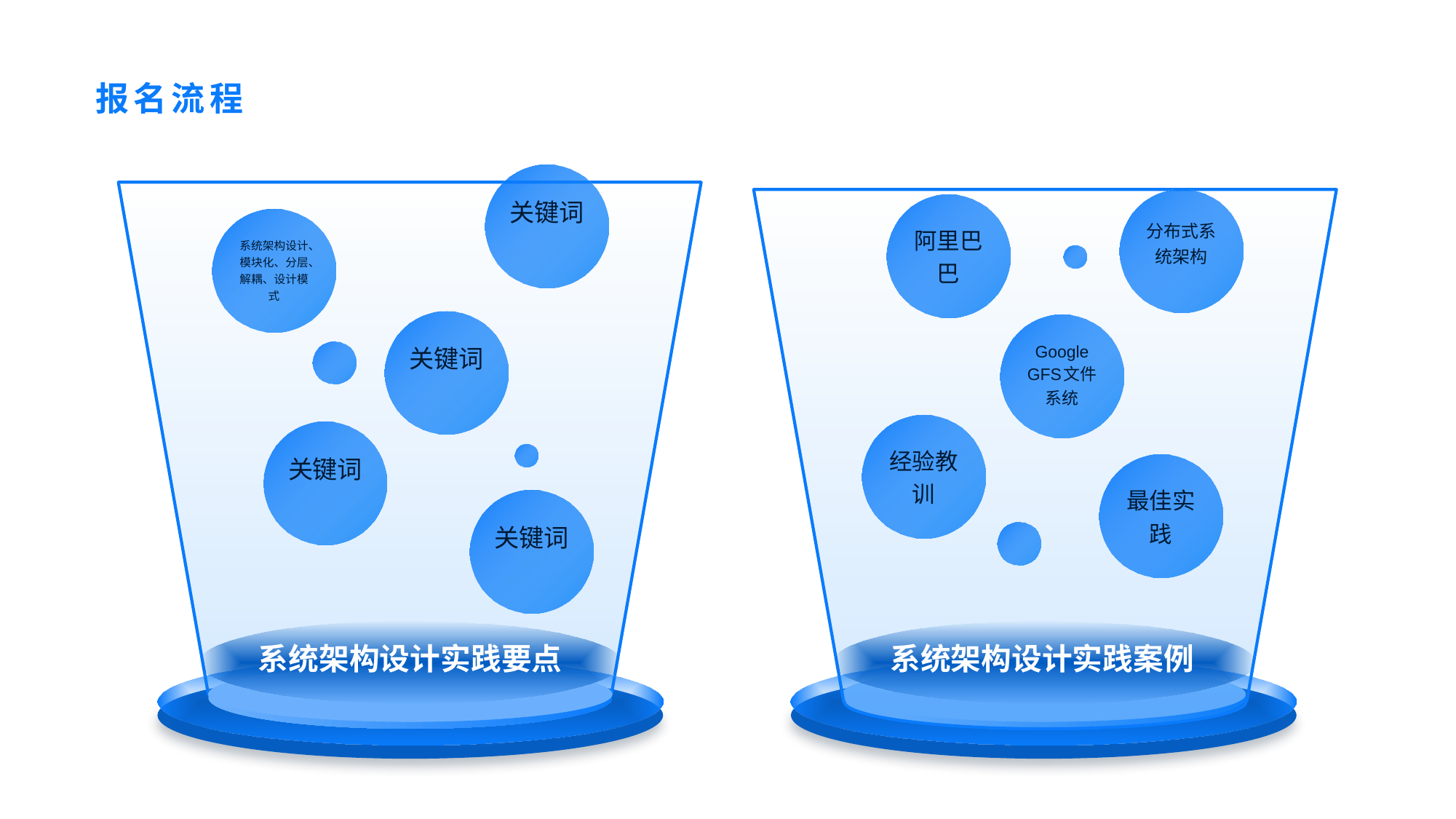

报名流程

关键词

分布式系统架构
阿里巴巴
系统架构设计、模块化、分层、解耦、设计模式

关键词
Google GFS文件系统

经验教训

关键词

最佳实践

关键词

系统架构设计实践要点
系统架构设计实践案例